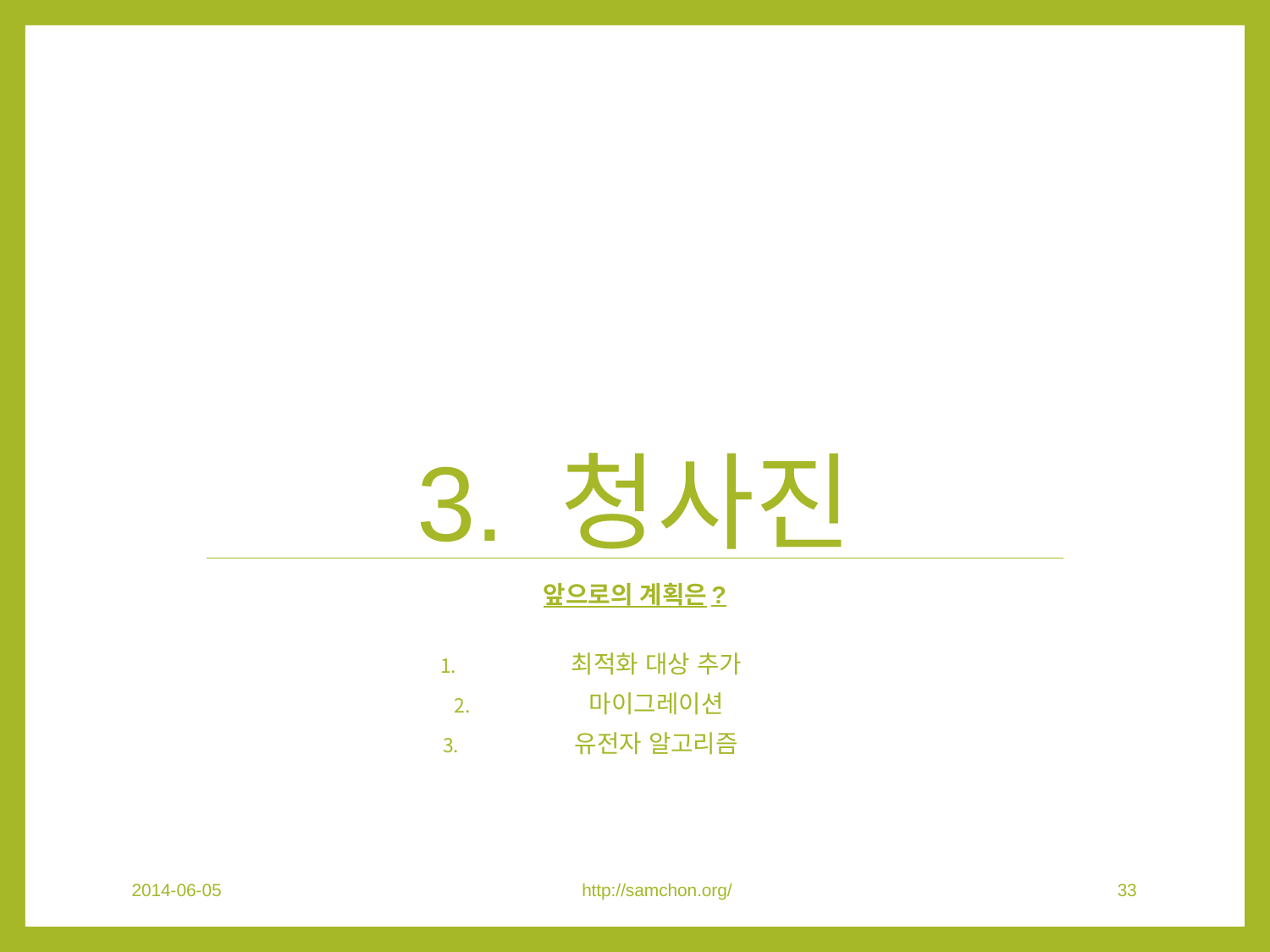

# 3. 청사진
앞으로의 계획은?
최적화 대상 추가
마이그레이션
유전자 알고리즘

2014-06-05
http://samchon.org/
33